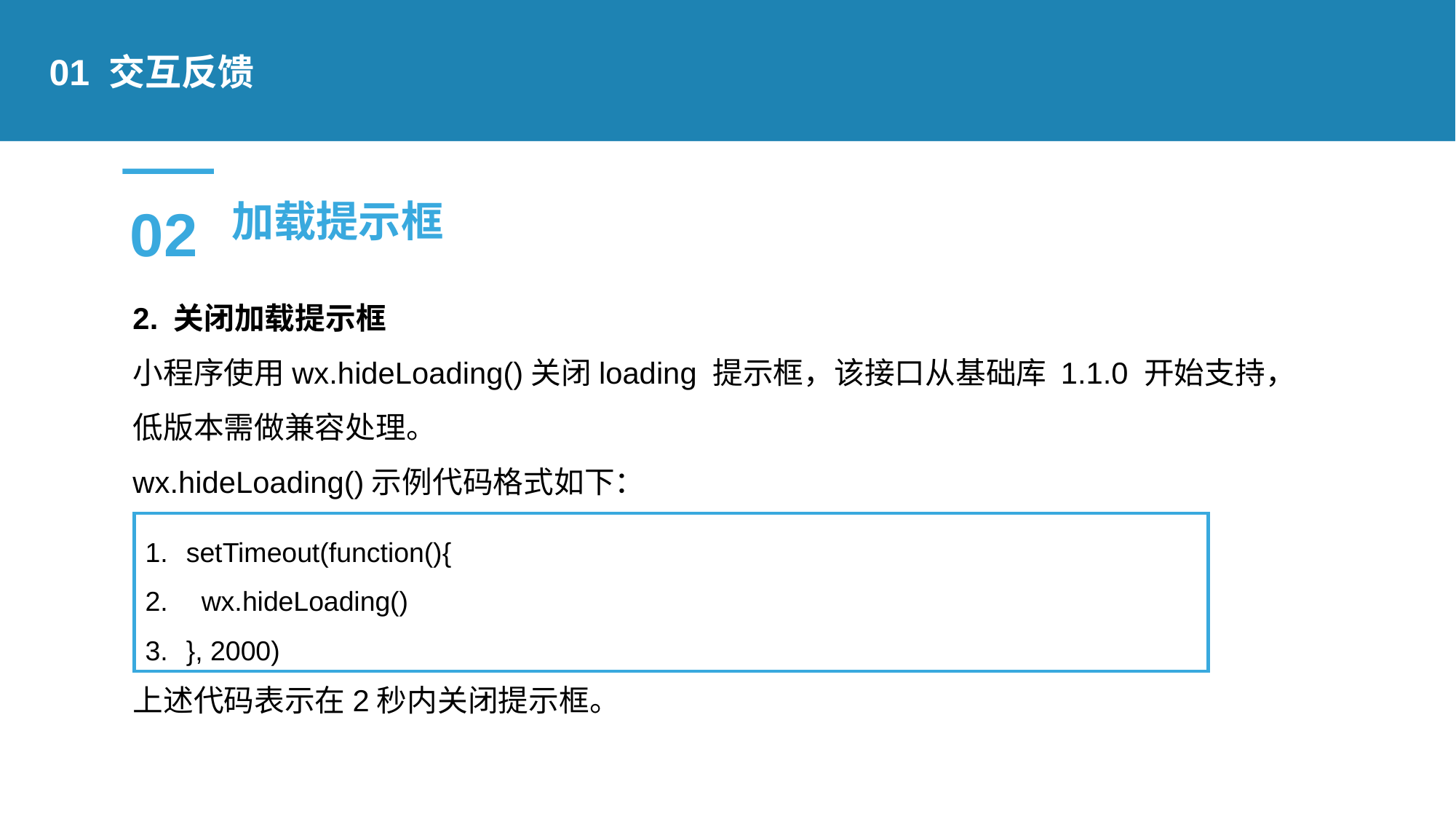

01 交互反馈
02

加载提示框
2. 关闭加载提示框
小程序使用wx.hideLoading()关闭loading 提示框，该接口从基础库 1.1.0 开始支持，低版本需做兼容处理。
wx.hideLoading()示例代码格式如下：

上述代码表示在2秒内关闭提示框。
setTimeout(function(){
  wx.hideLoading()
}, 2000)